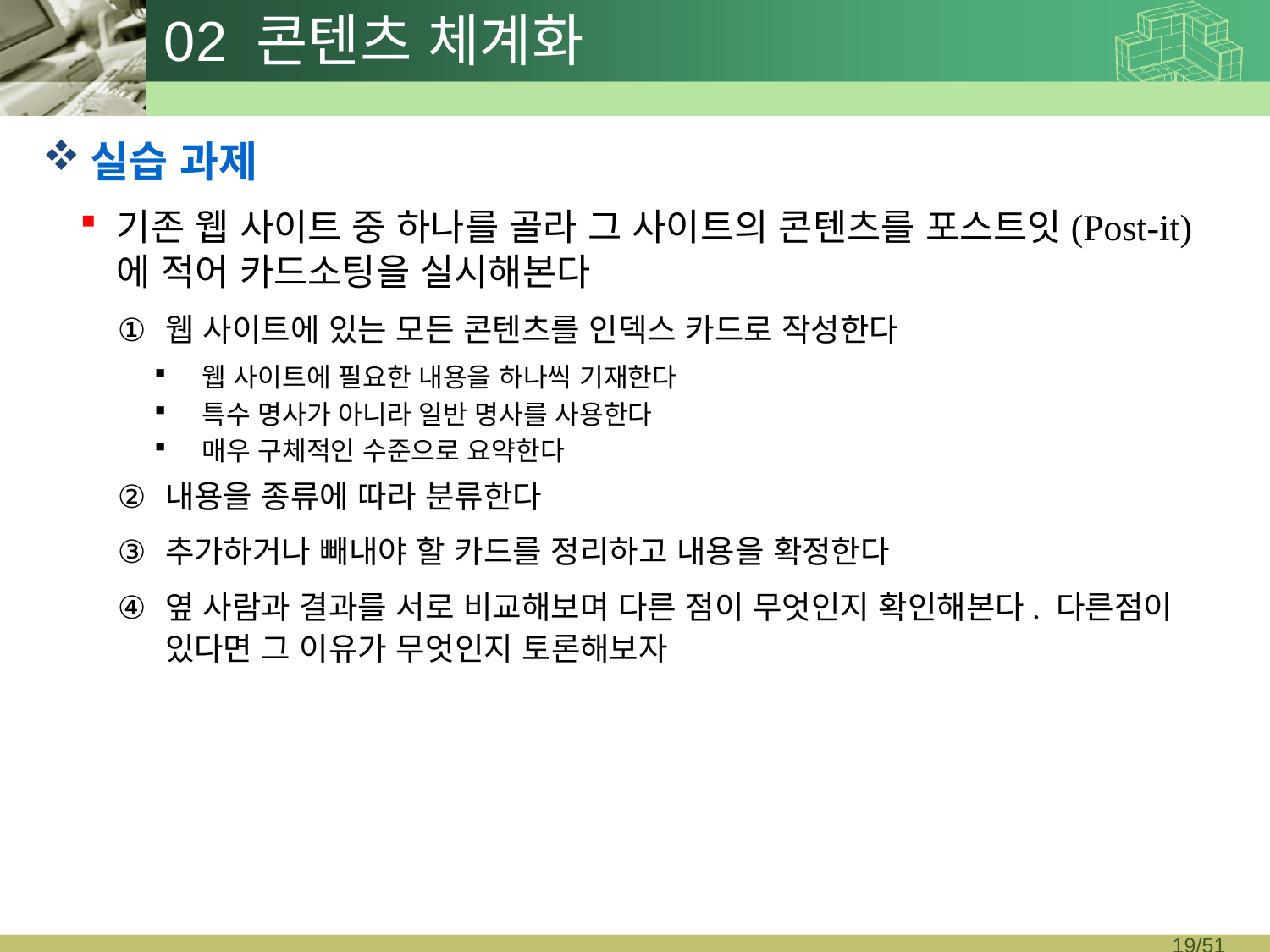

# 02 콘텐츠 체계화
실습 과제
기존 웹 사이트 중 하나를 골라 그 사이트의 콘텐츠를 포스트잇(Post-it)에 적어 카드소팅을 실시해본다
웹 사이트에 있는 모든 콘텐츠를 인덱스 카드로 작성한다
웹 사이트에 필요한 내용을 하나씩 기재한다
특수 명사가 아니라 일반 명사를 사용한다
매우 구체적인 수준으로 요약한다
내용을 종류에 따라 분류한다
추가하거나 빼내야 할 카드를 정리하고 내용을 확정한다
옆 사람과 결과를 서로 비교해보며 다른 점이 무엇인지 확인해본다. 다른점이 있다면 그 이유가 무엇인지 토론해보자